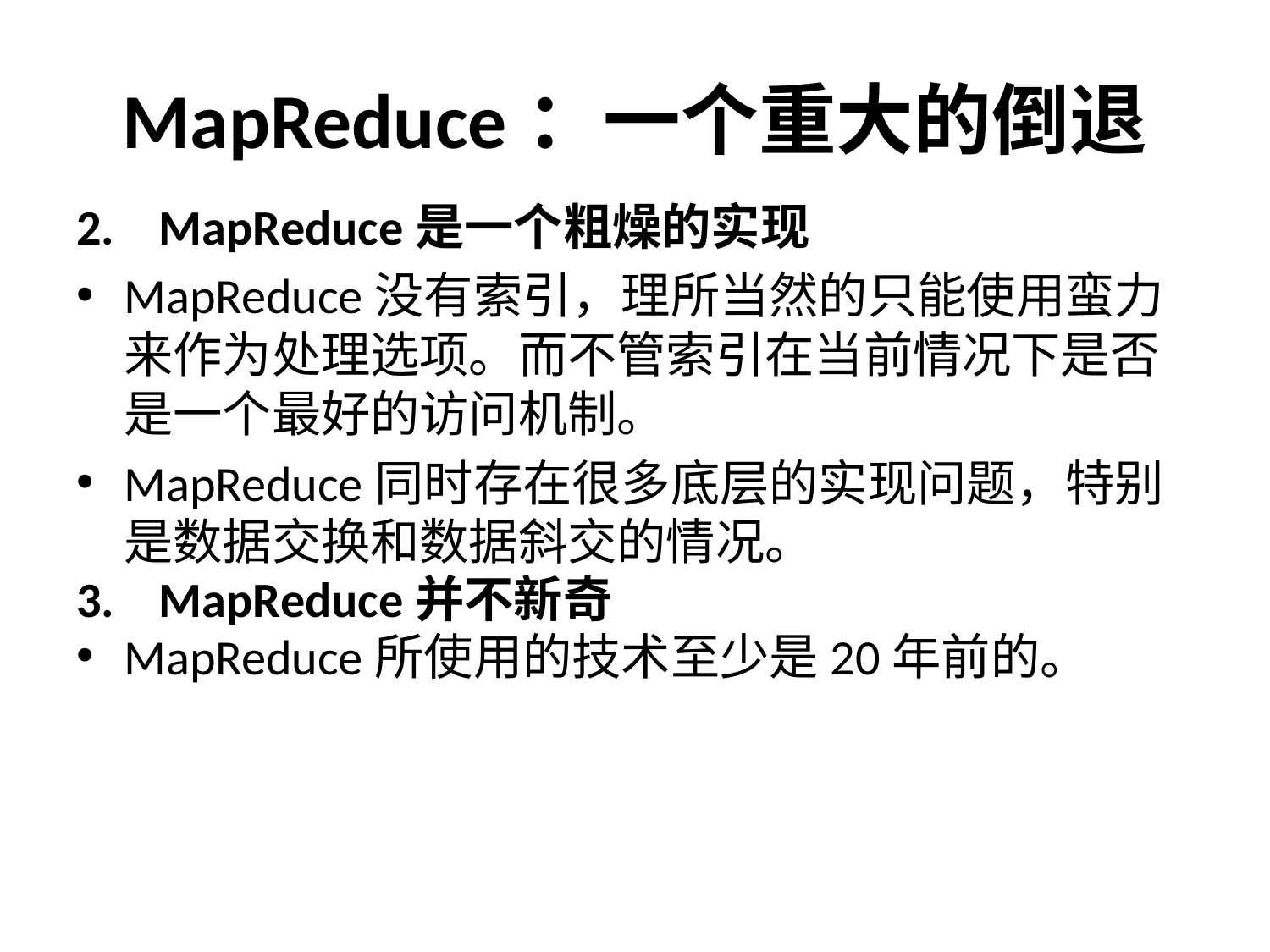

# MapReduce：一个重大的倒退
2.    MapReduce是一个粗燥的实现
MapReduce没有索引，理所当然的只能使用蛮力来作为处理选项。而不管索引在当前情况下是否是一个最好的访问机制。
MapReduce同时存在很多底层的实现问题，特别是数据交换和数据斜交的情况。
3.    MapReduce并不新奇
MapReduce所使用的技术至少是20年前的。